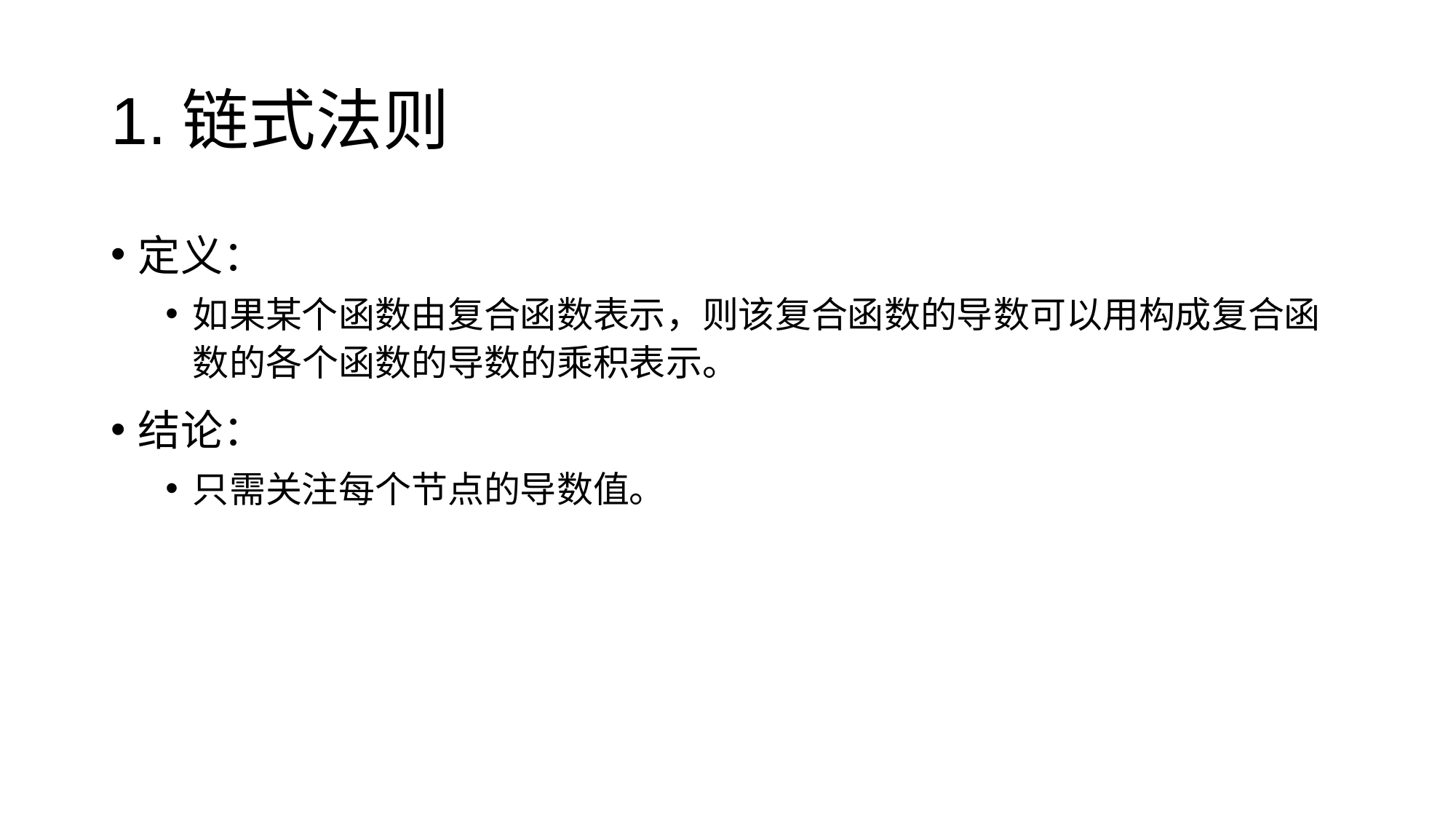

# 1.链式法则
定义：
如果某个函数由复合函数表示，则该复合函数的导数可以用构成复合函数的各个函数的导数的乘积表示。
结论：
只需关注每个节点的导数值。